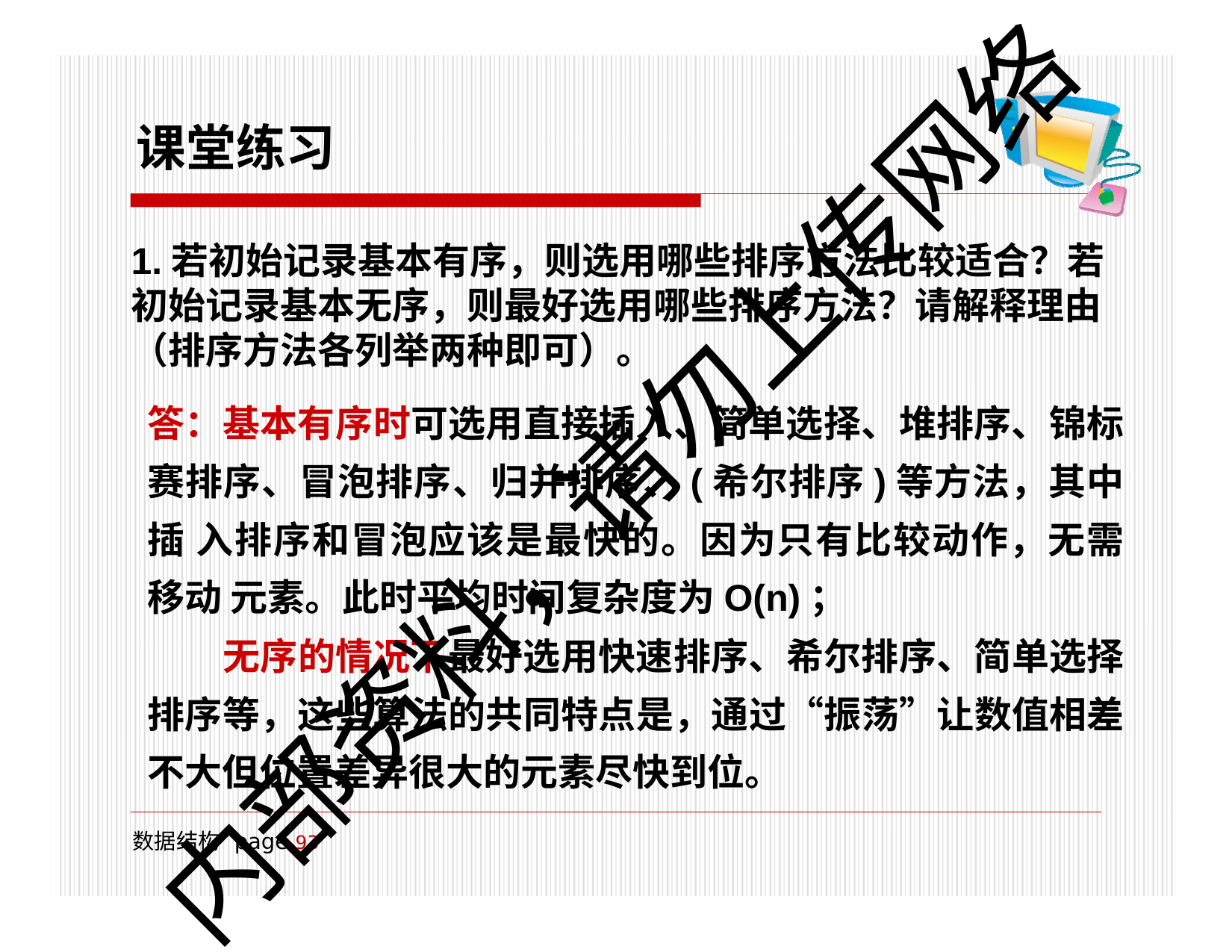

# 课堂练习

1.若初始记录基本有序，则选用哪些排序方法比较适合？若 初始记录基本无序，则最好选用哪些排序方法？请解释理由
（排序方法各列举两种即可）。
答：基本有序时可选用直接插入、简单选择、堆排序、锦标 赛排序、冒泡排序、归并排序、(希尔排序)等方法，其中插 入排序和冒泡应该是最快的。因为只有比较动作，无需移动 元素。此时平均时间复杂度为O(n)；
无序的情况下最好选用快速排序、希尔排序、简单选择 排序等，这些算法的共同特点是，通过“振荡”让数值相差 不大但位置差异很大的元素尽快到位。
内部资料，请勿上传网络

数据结构 page 93